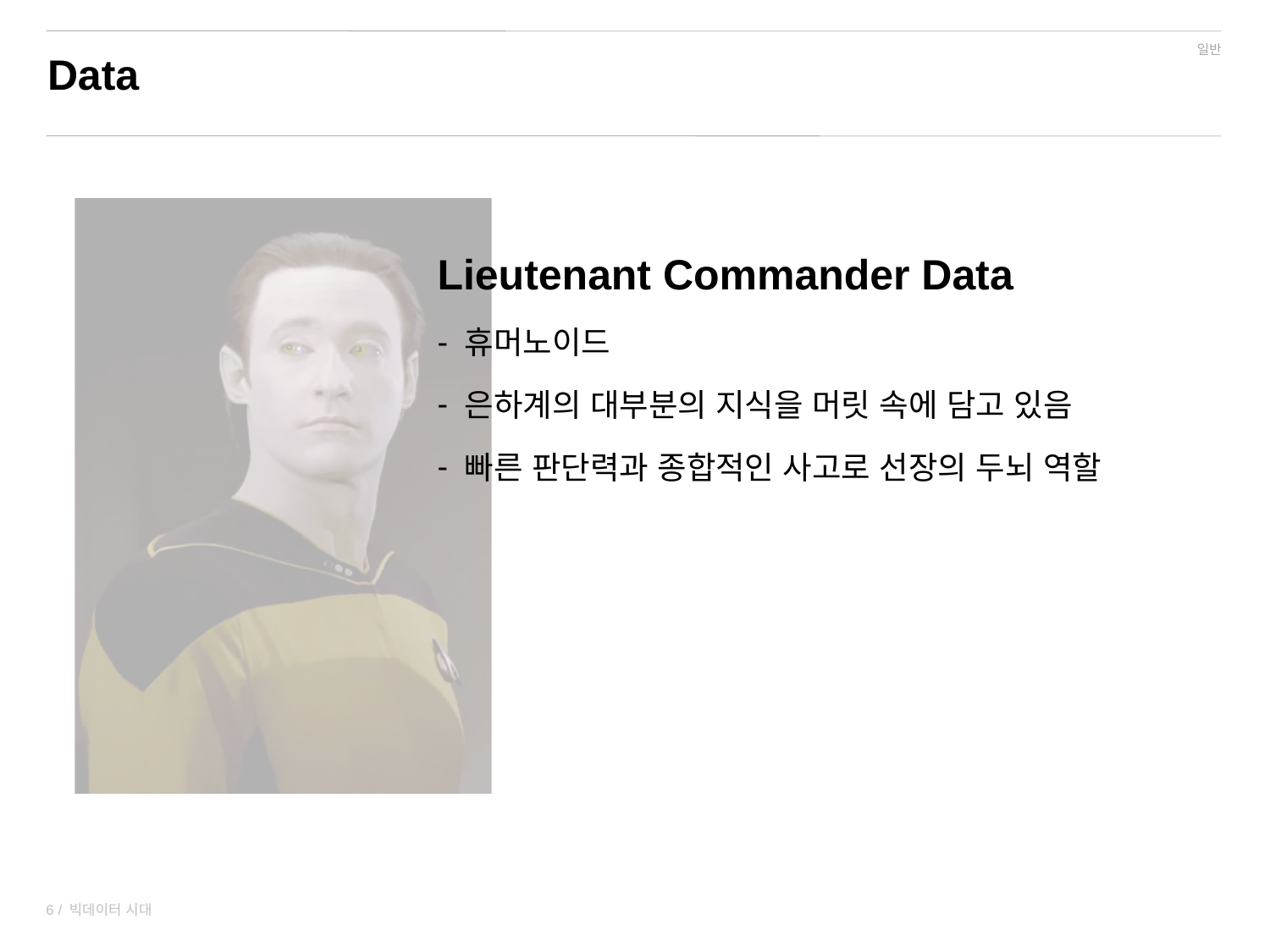

# Data

Lieutenant Commander Data
 휴머노이드
 은하계의 대부분의 지식을 머릿 속에 담고 있음
 빠른 판단력과 종합적인 사고로 선장의 두뇌 역할